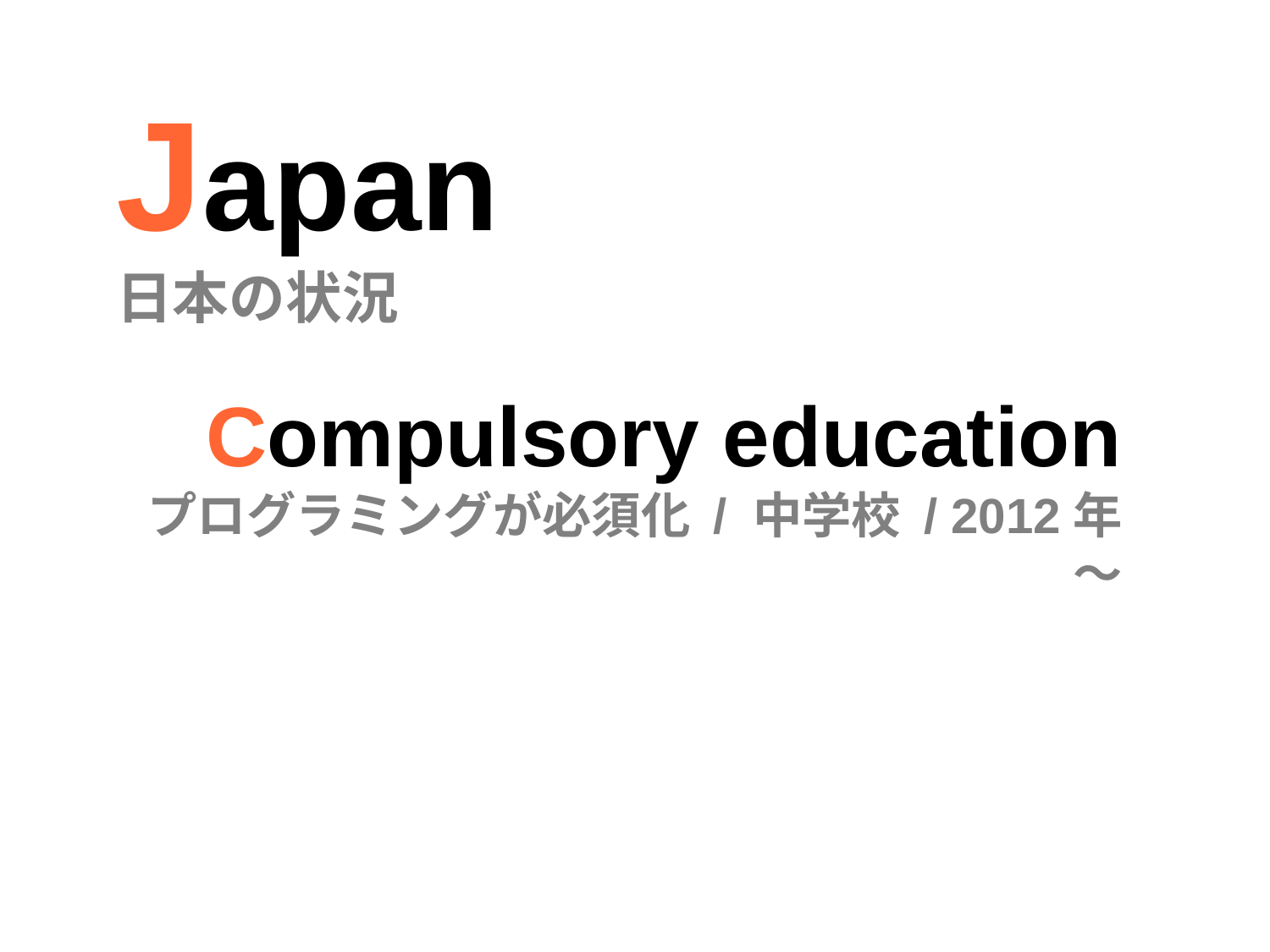

Japan
日本の状況
Compulsory education
プログラミングが必須化 / 中学校 / 2012年～